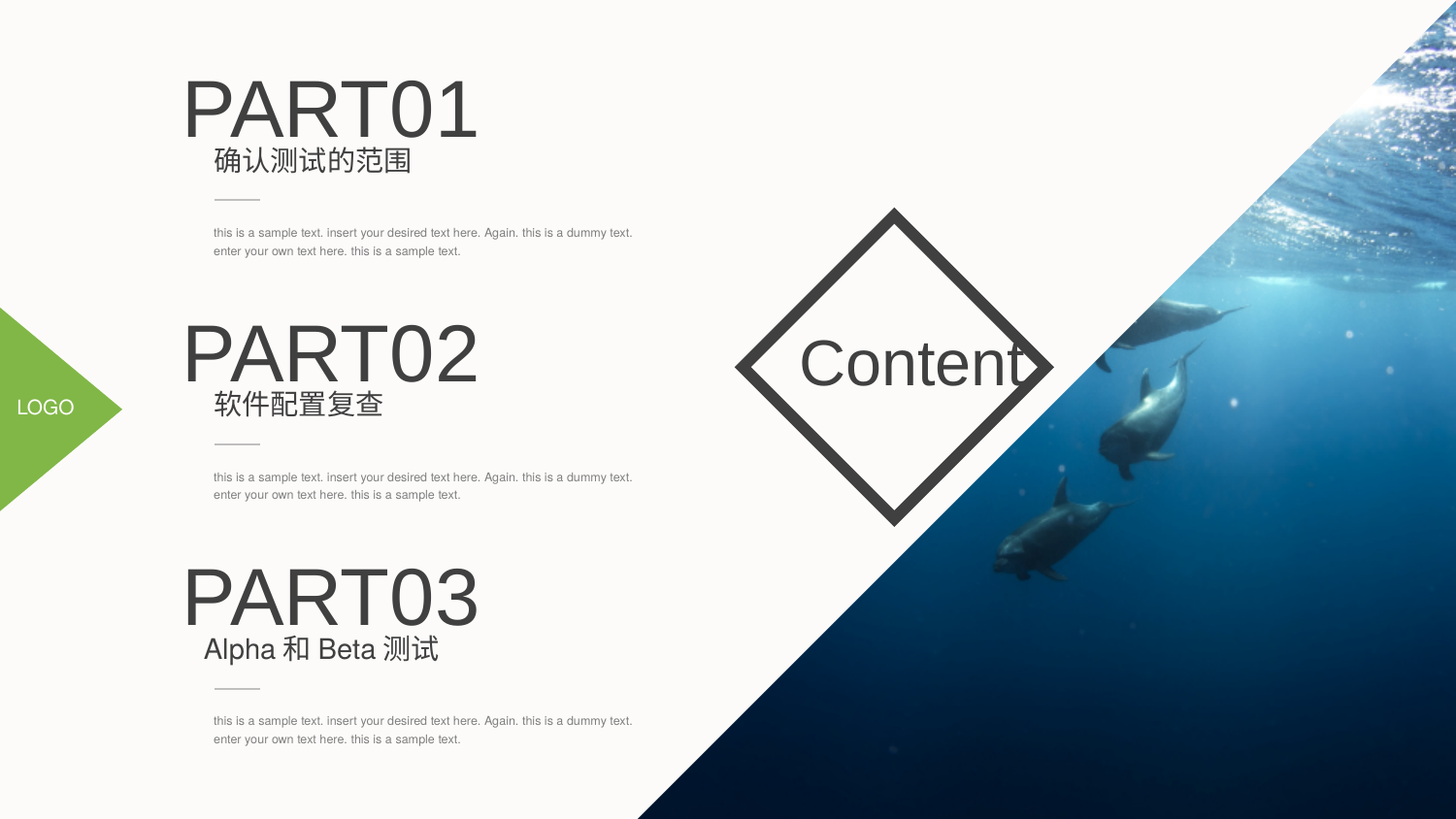

PART01
确认测试的范围

this is a sample text. insert your desired text here. Again. this is a dummy text. enter your own text here. this is a sample text.

Content
PART02
软件配置复查

this is a sample text. insert your desired text here. Again. this is a dummy text. enter your own text here. this is a sample text.

LOGO
PART03
Alpha和Beta测试

this is a sample text. insert your desired text here. Again. this is a dummy text. enter your own text here. this is a sample text.